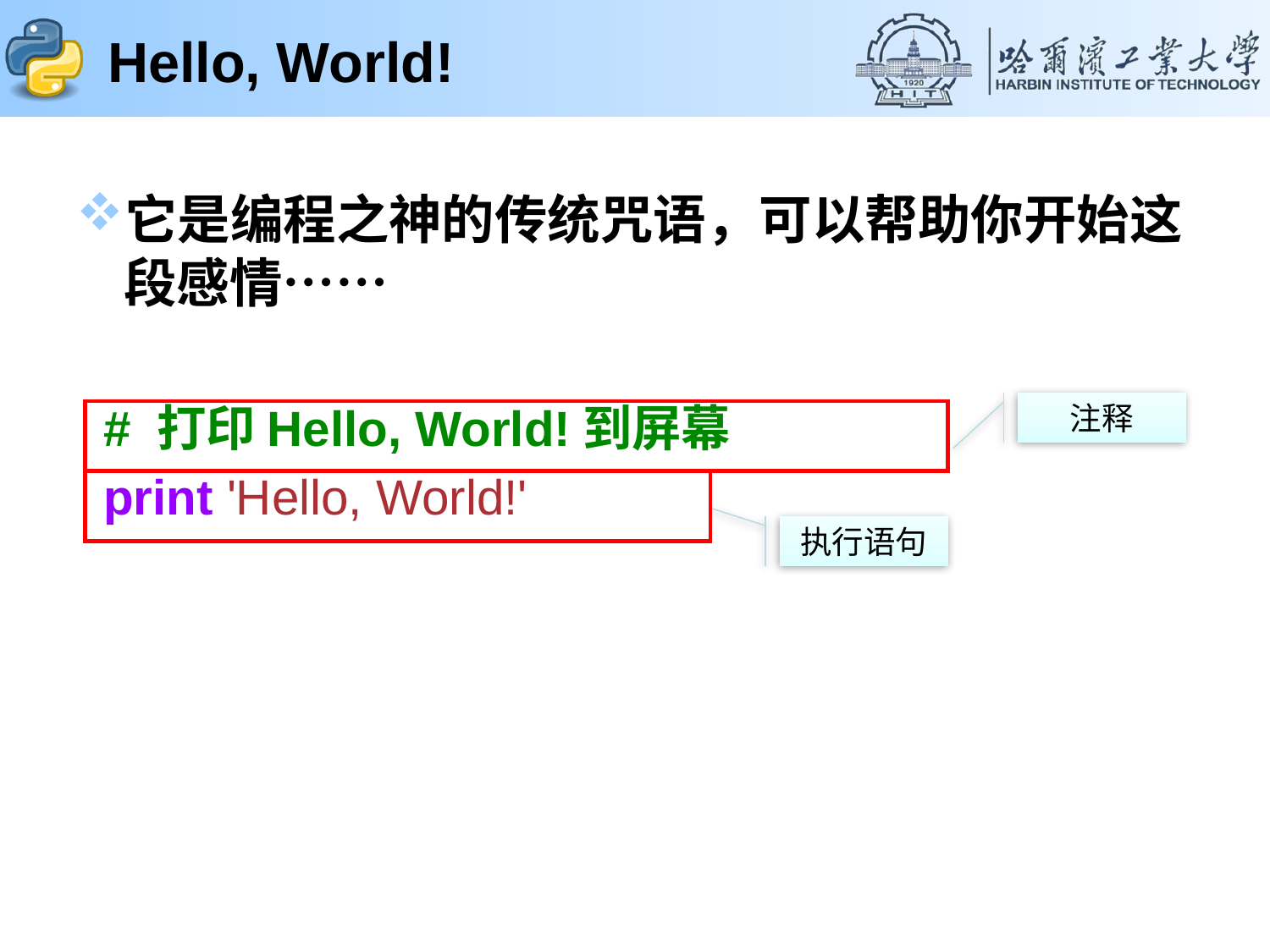

Hello, World!
它是编程之神的传统咒语，可以帮助你开始这段感情……

  # 打印Hello, World!到屏幕
  print 'Hello, World!'

注释

执行语句